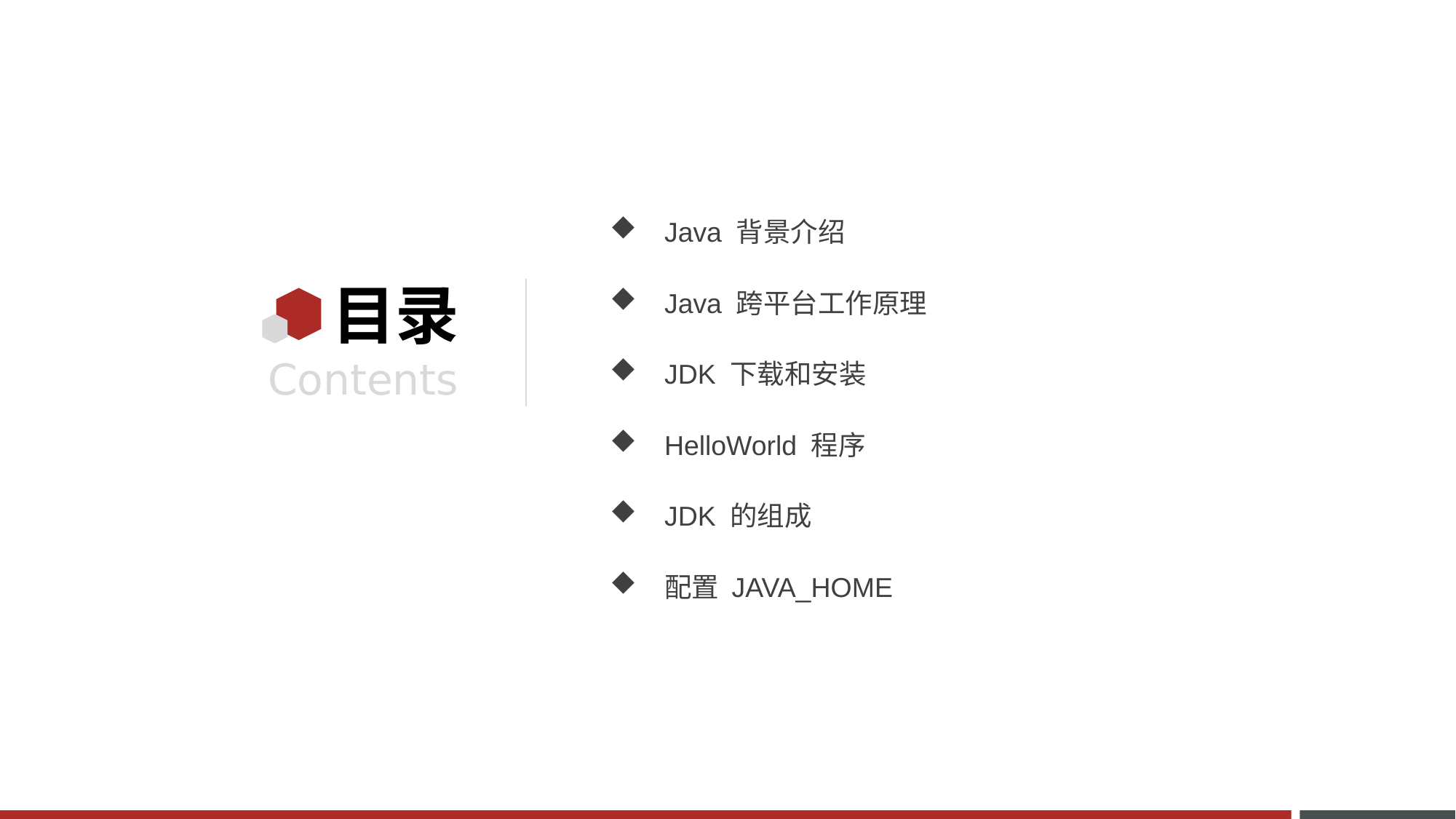

Java 背景介绍
Java 跨平台工作原理
JDK 下载和安装
HelloWorld 程序
JDK 的组成
配置 JAVA_HOME